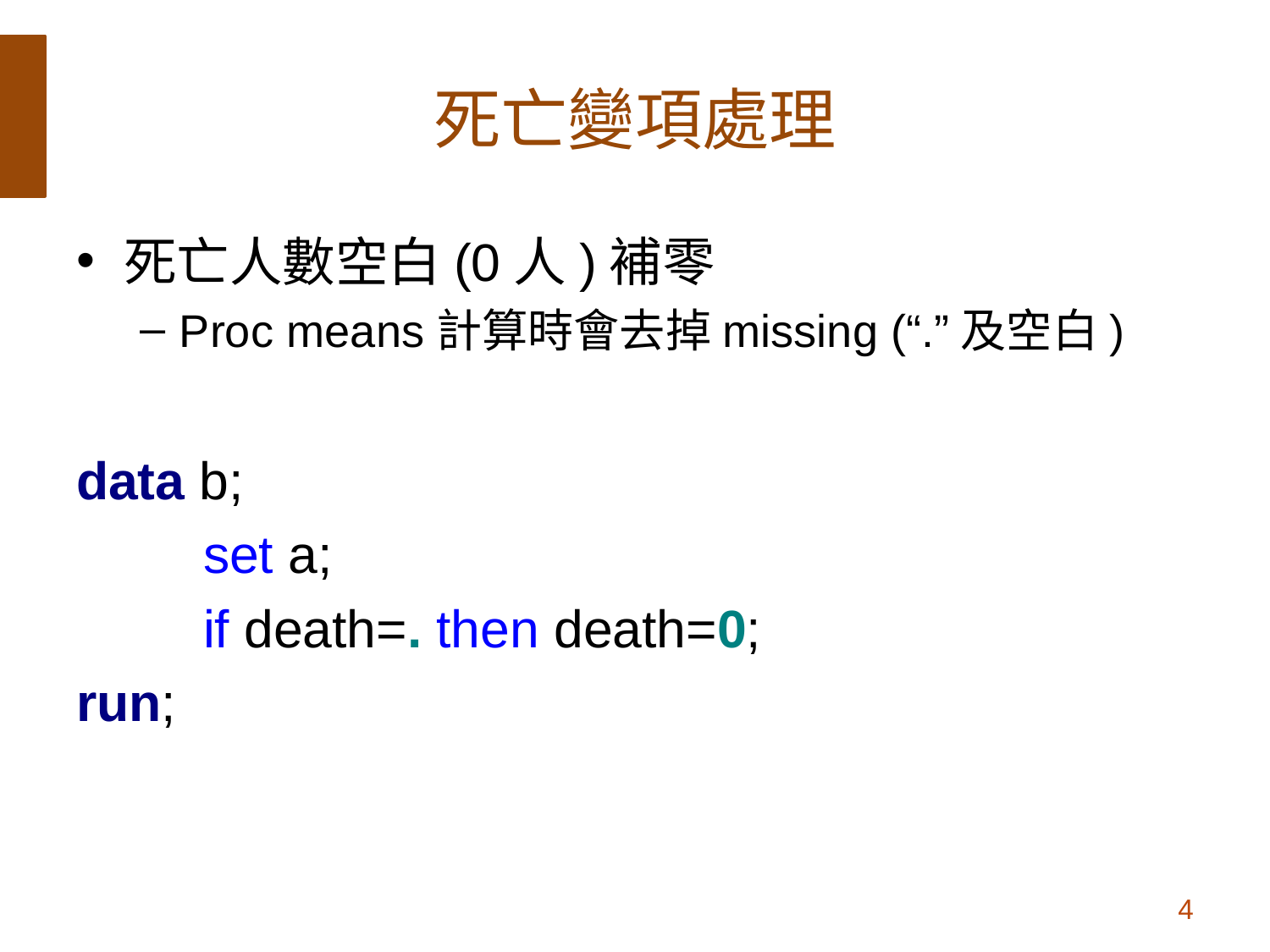

# 死亡變項處理
死亡人數空白(0人)補零
Proc means計算時會去掉missing (“.”及空白)

data b;
	set a;
	if death=. then death=0;
run;

4